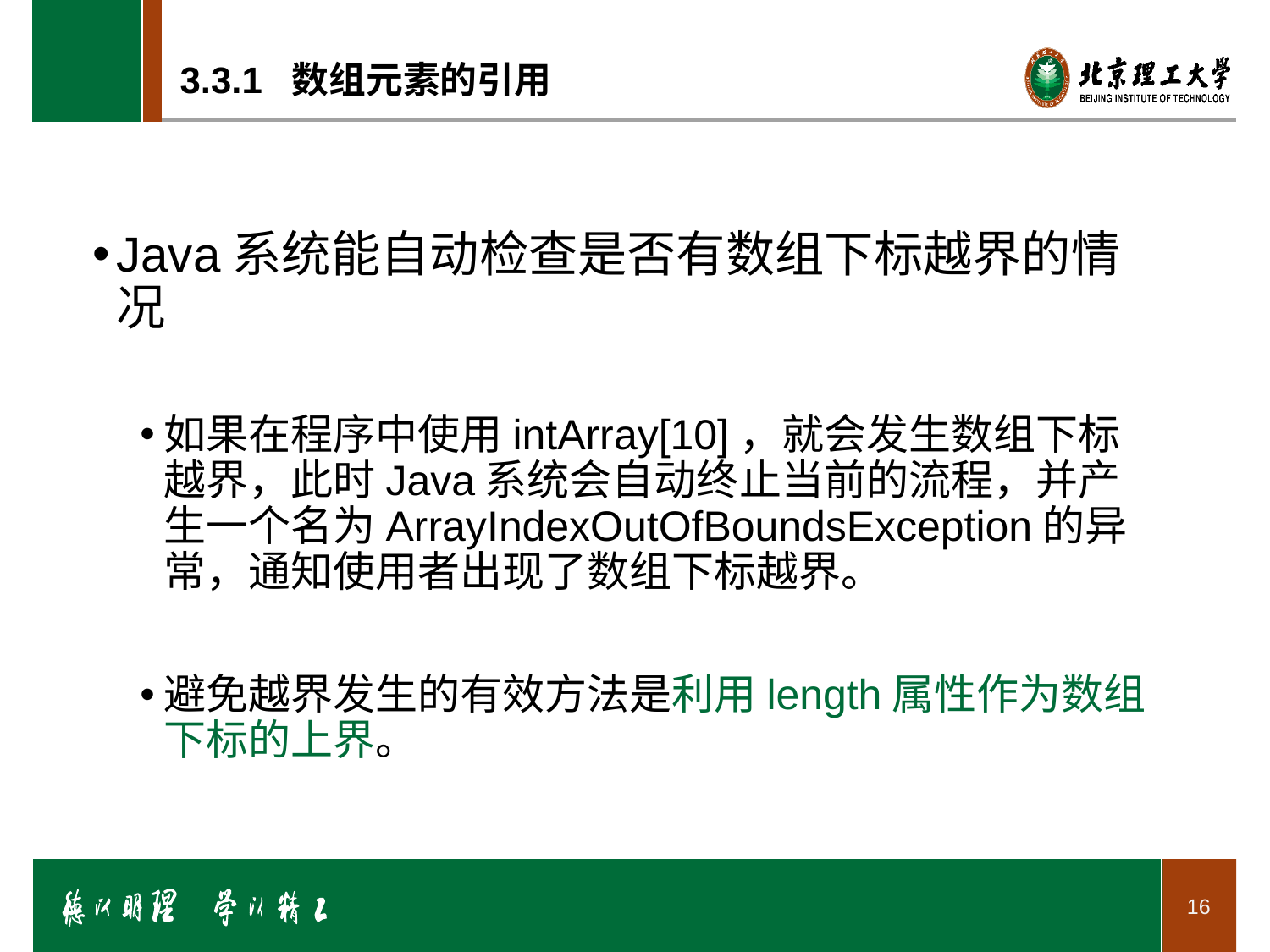

# 3.3.1  数组元素的引用
Java系统能自动检查是否有数组下标越界的情况

如果在程序中使用intArray[10]，就会发生数组下标越界，此时Java系统会自动终止当前的流程，并产生一个名为ArrayIndexOutOfBoundsException的异常，通知使用者出现了数组下标越界。

避免越界发生的有效方法是利用length属性作为数组下标的上界。